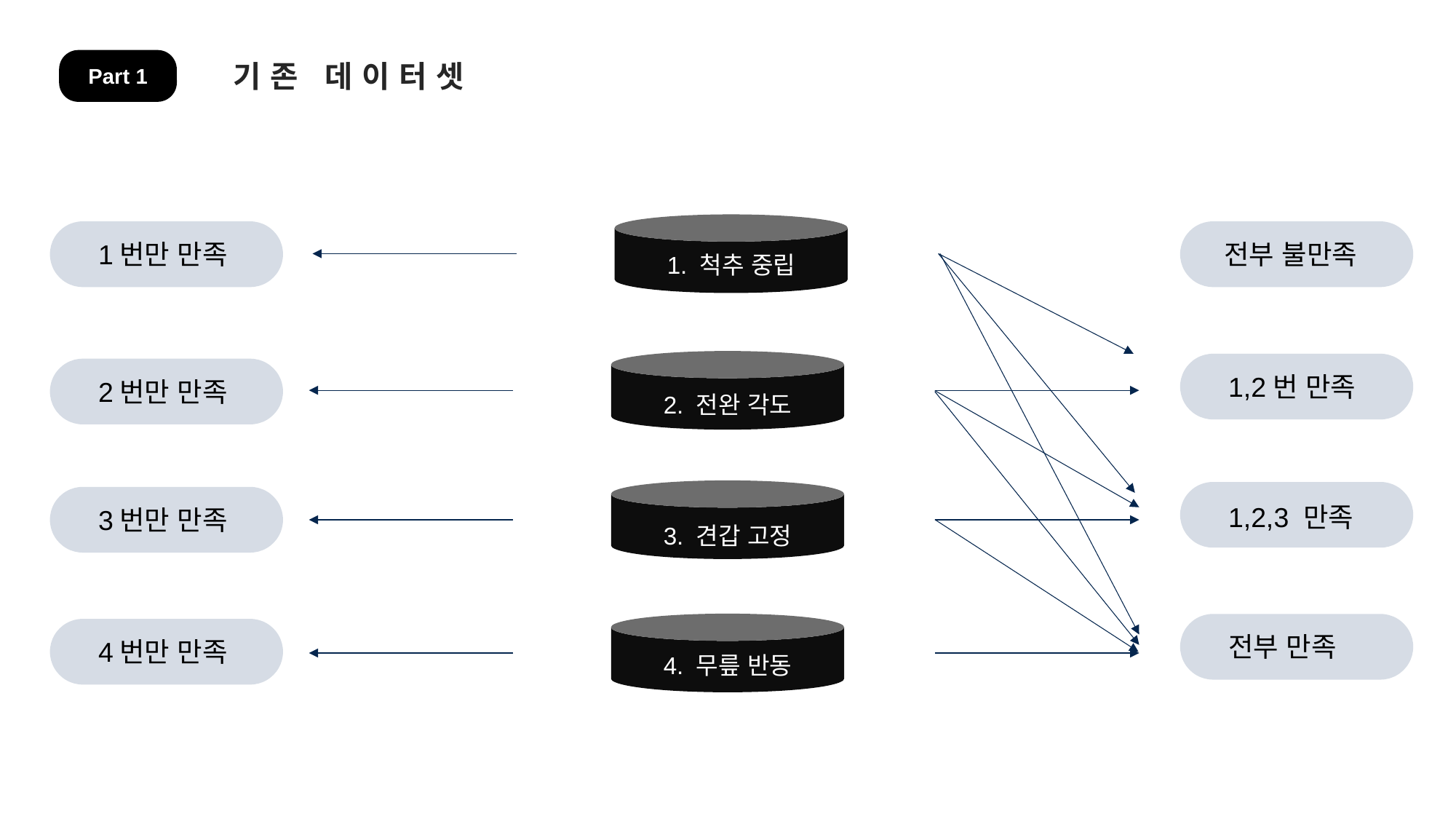

기존 데이터셋
Part 1

1번만 만족
전부 불만족
1. 척추 중립

1,2번 만족
2번만 만족
2. 전완 각도

1,2,3 만족
3번만 만족
3. 견갑 고정

전부 만족
4번만 만족
4. 무릎 반동